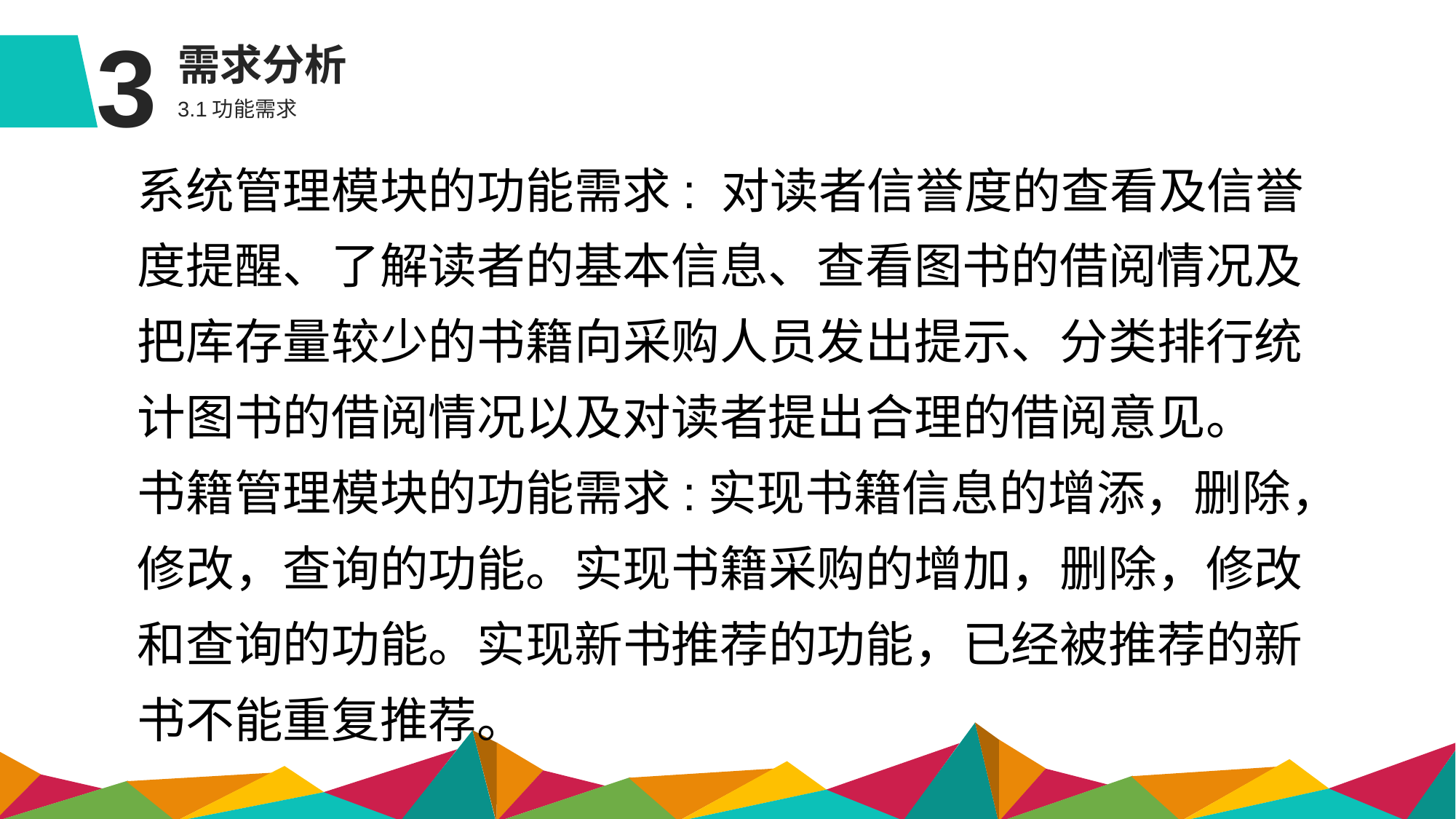

3
需求分析
3.1功能需求
系统管理模块的功能需求: 对读者信誉度的查看及信誉度提醒、了解读者的基本信息、查看图书的借阅情况及把库存量较少的书籍向采购人员发出提示、分类排行统计图书的借阅情况以及对读者提出合理的借阅意见。
书籍管理模块的功能需求:实现书籍信息的增添，删除，修改，查询的功能。实现书籍采购的增加，删除，修改和查询的功能。实现新书推荐的功能，已经被推荐的新书不能重复推荐。